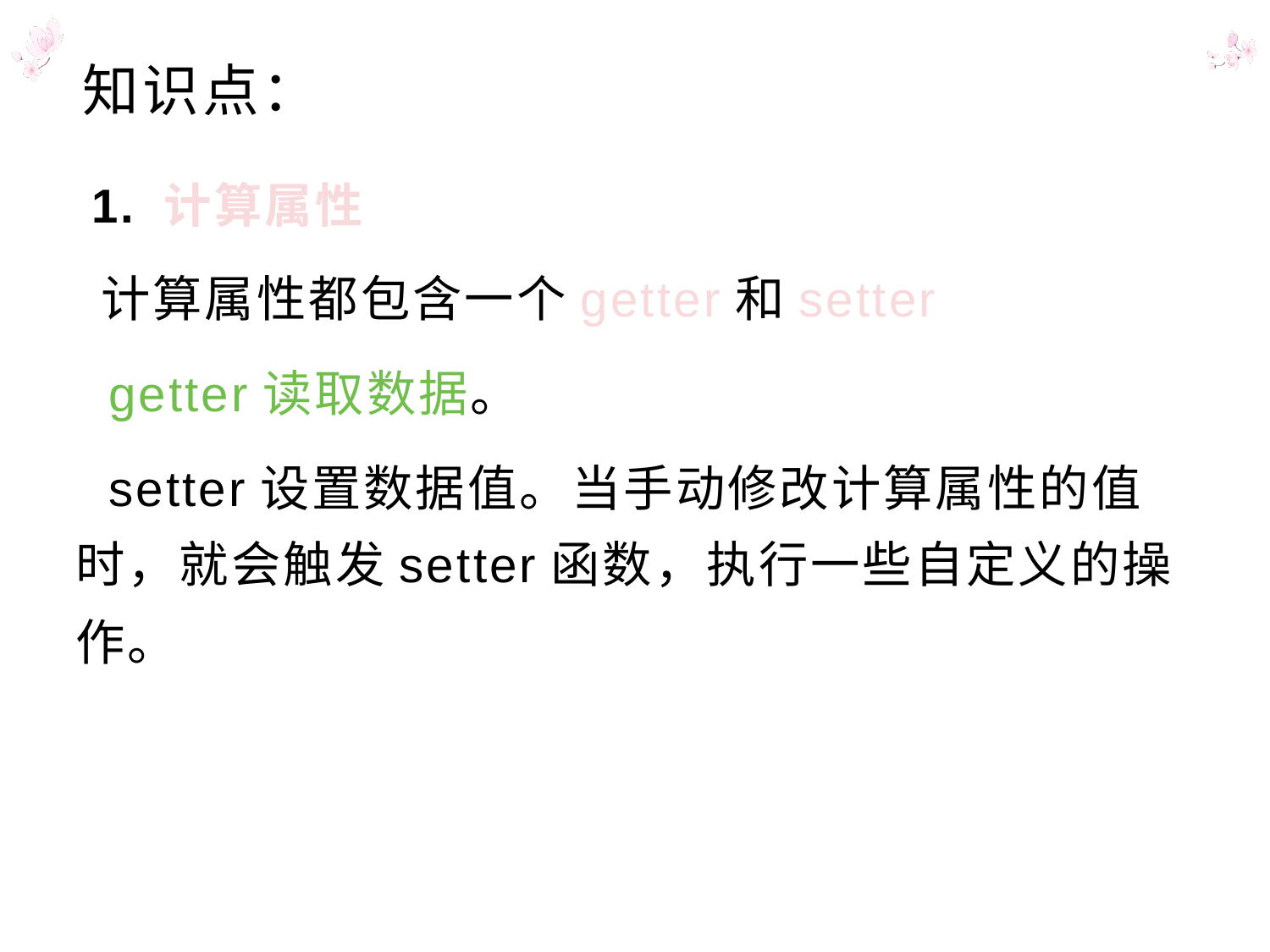

# 知识点：
 1. 计算属性
 计算属性都包含一个getter和setter
  getter读取数据。
  setter设置数据值。当手动修改计算属性的值时，就会触发setter函数，执行一些自定义的操作。